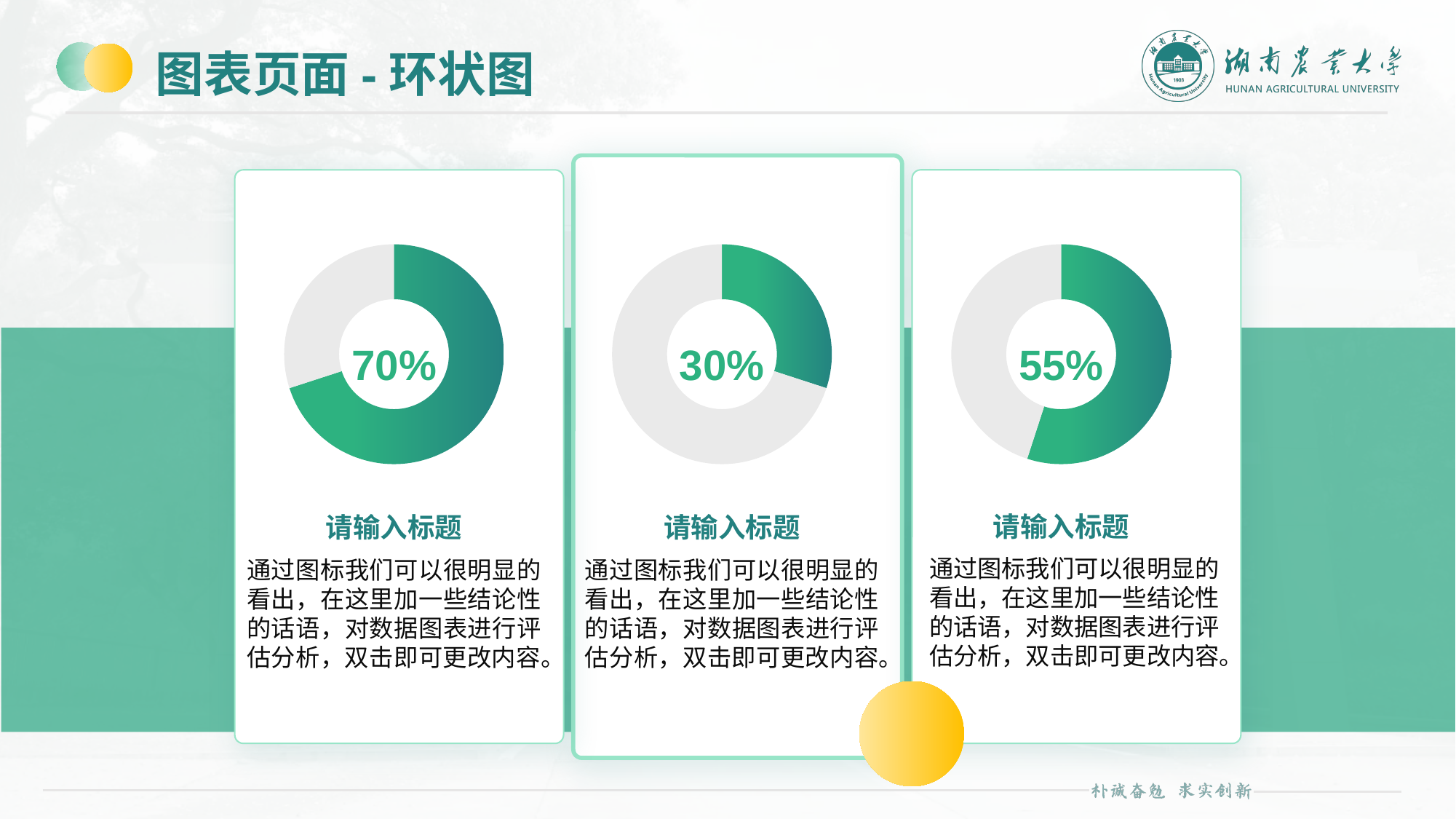

# 图表页面-环状图

### Chart

| Category | 占比 |
|---|---|
| 第一阶段 | 70.0 |
| 第二阶段 | 30.0 |

### Chart

| Category | 占比 |
|---|---|
| 第一阶段 | 30.0 |
| 第二阶段 | 70.0 |
30%

### Chart

| Category | 占比 |
|---|---|
| 第一阶段 | 55.0 |
| 第二阶段 | 45.0 |
70%
55%

请输入标题
请输入标题
请输入标题
通过图标我们可以很明显的看出，在这里加一些结论性的话语，对数据图表进行评估分析，双击即可更改内容。
通过图标我们可以很明显的看出，在这里加一些结论性的话语，对数据图表进行评估分析，双击即可更改内容。
通过图标我们可以很明显的看出，在这里加一些结论性的话语，对数据图表进行评估分析，双击即可更改内容。